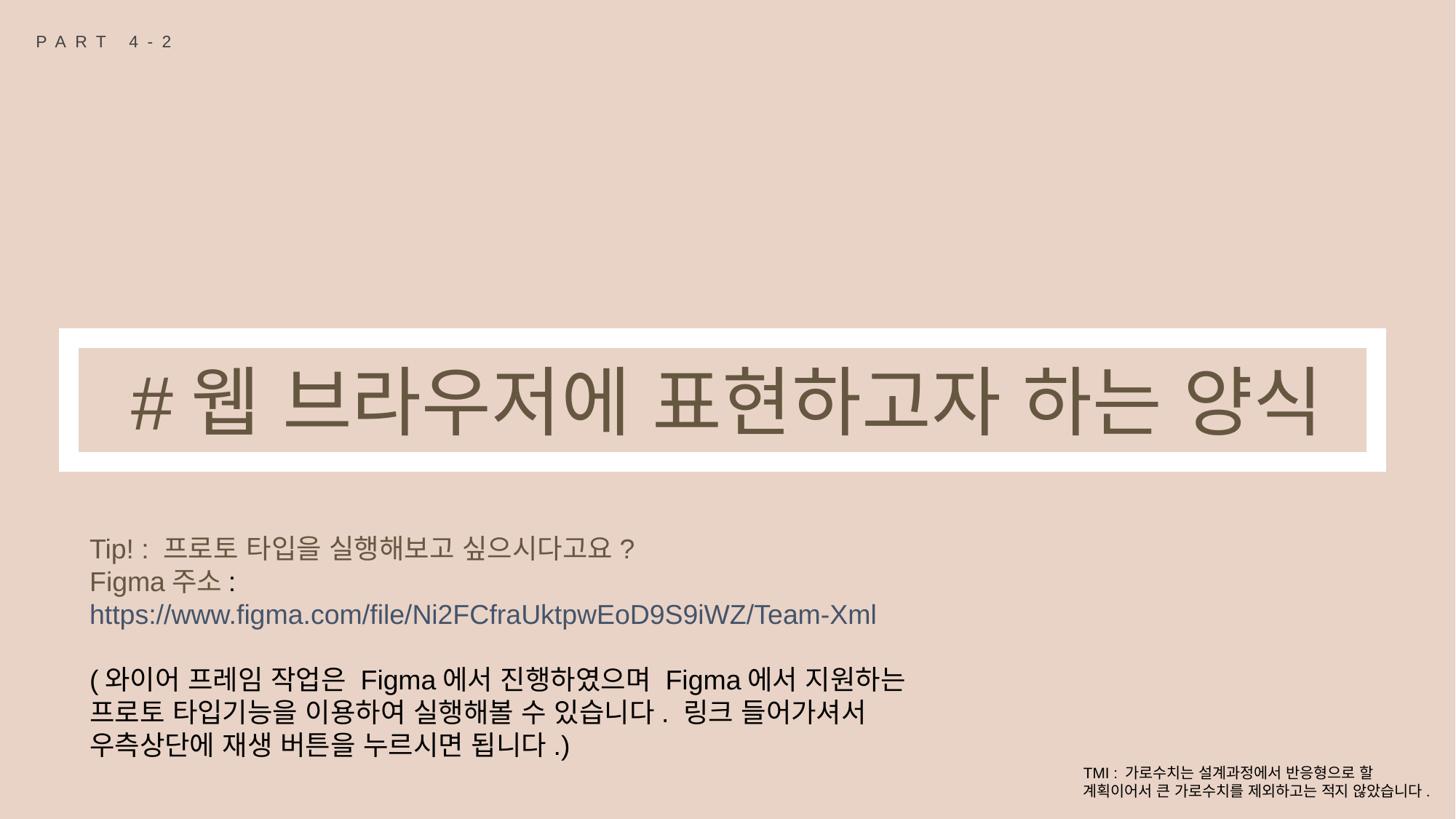

PART 4-2

#웹 브라우저에 표현하고자 하는 양식
Tip! : 프로토 타입을 실행해보고 싶으시다고요?
Figma주소:
https://www.figma.com/file/Ni2FCfraUktpwEoD9S9iWZ/Team-Xml

(와이어 프레임 작업은 Figma에서 진행하였으며 Figma에서 지원하는 프로토 타입기능을 이용하여 실행해볼 수 있습니다. 링크 들어가셔서 우측상단에 재생 버튼을 누르시면 됩니다.)
TMI : 가로수치는 설계과정에서 반응형으로 할 계획이어서 큰 가로수치를 제외하고는 적지 않았습니다.